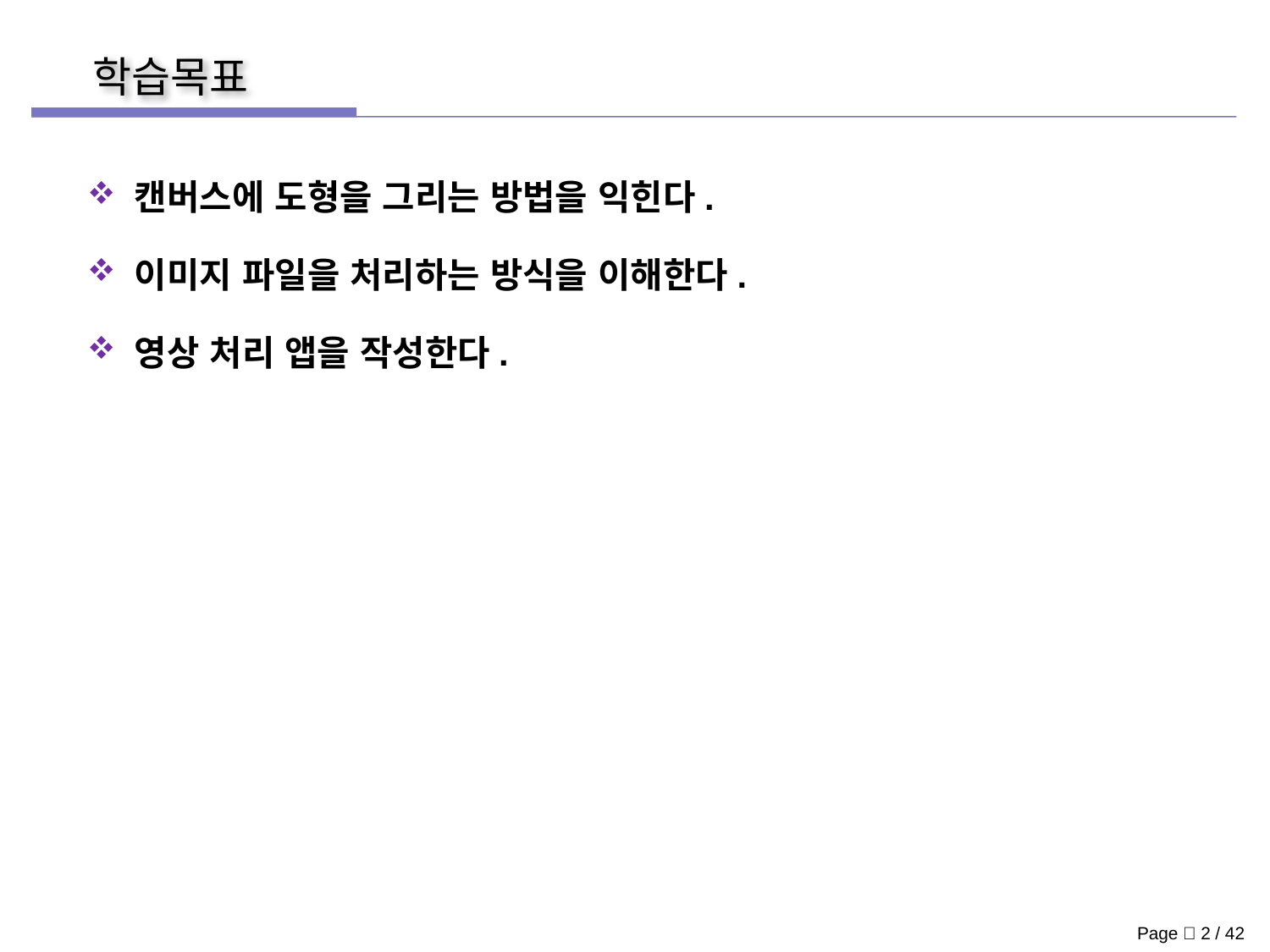

캔버스에 도형을 그리는 방법을 익힌다.
 이미지 파일을 처리하는 방식을 이해한다.
 영상 처리 앱을 작성한다.